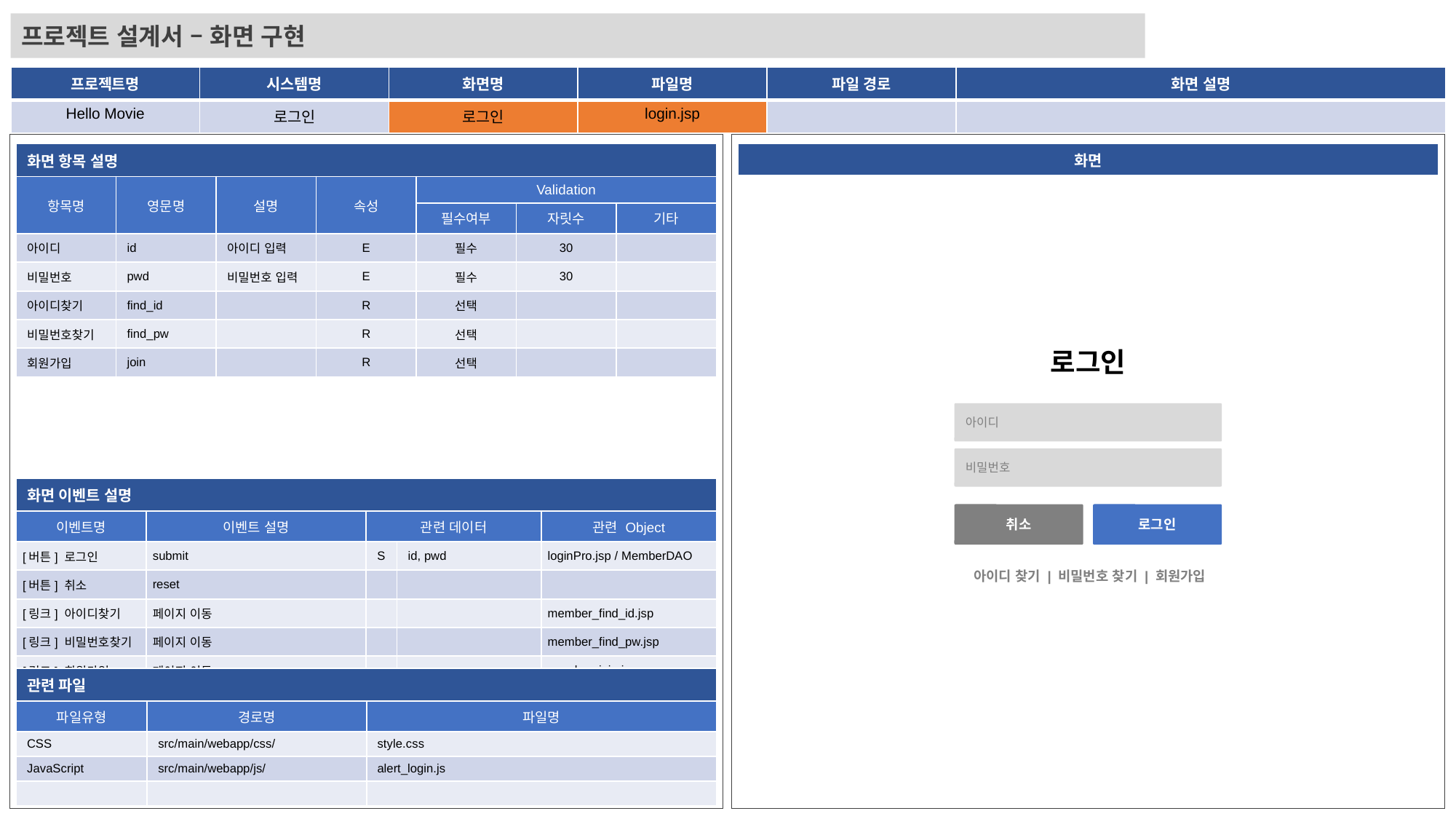

프로젝트 설계서 – 화면 구현
| 프로젝트명 | 시스템명 | 화면명 | 파일명 | 파일 경로 | 화면 설명 |
| --- | --- | --- | --- | --- | --- |
| Hello Movie | 로그인 | 로그인 | login.jsp |  |  |

| 화면 항목 설명 |  |  |  |  |  |  |
| --- | --- | --- | --- | --- | --- | --- |
| 항목명 | 영문명 | 설명 | 속성 | Validation |  |  |
|  |  |  |  | 필수여부 | 자릿수 | 기타 |
| 아이디 | id | 아이디 입력 | E | 필수 | 30 |  |
| 비밀번호 | pwd | 비밀번호 입력 | E | 필수 | 30 |  |
| 아이디찾기 | find\_id |  | R | 선택 |  |  |
| 비밀번호찾기 | find\_pw |  | R | 선택 |  |  |
| 회원가입 | join |  | R | 선택 |  |  |
| 화면 |
| --- |
로그인
아이디
비밀번호
| 화면 이벤트 설명 |  |  |  |  |
| --- | --- | --- | --- | --- |
| 이벤트명 | 이벤트 설명 | 관련 데이터 |  | 관련 Object |
| [버튼] 로그인 | submit | S | id, pwd | loginPro.jsp / MemberDAO |
| [버튼] 취소 | reset |  |  |  |
| [링크] 아이디찾기 | 페이지 이동 |  |  | member\_find\_id.jsp |
| [링크] 비밀번호찾기 | 페이지 이동 |  |  | member\_find\_pw.jsp |
| [링크] 회원가입 | 페이지 이동 |  |  | member\_join.jsp |
취소
로그인
아이디 찾기 | 비밀번호 찾기 | 회원가입
| 관련 파일 |  |  |
| --- | --- | --- |
| 파일유형 | 경로명 | 파일명 |
| CSS | src/main/webapp/css/ | style.css |
| JavaScript | src/main/webapp/js/ | alert\_login.js |
|  |  |  |